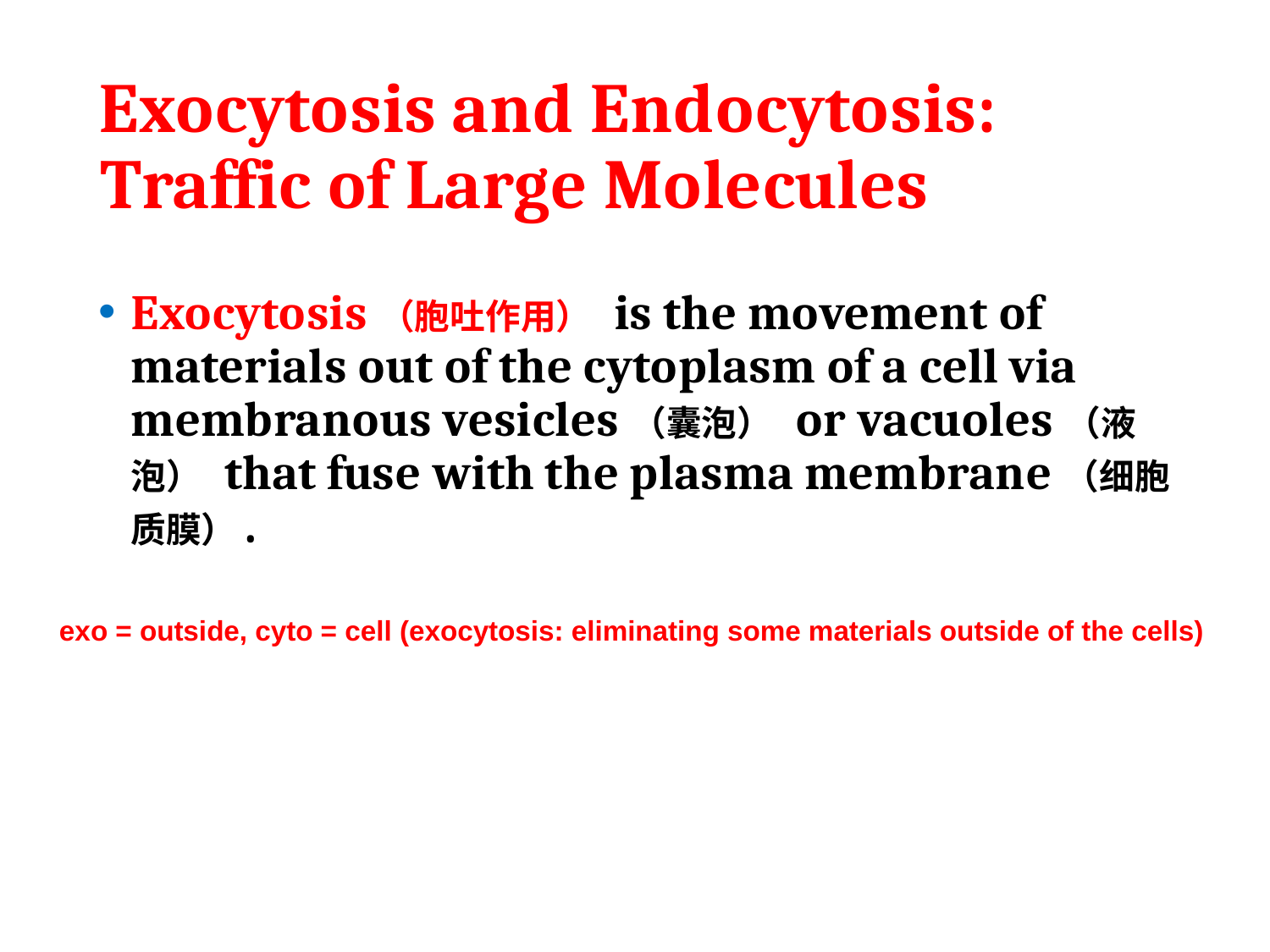

# Exocytosis and Endocytosis: Traffic of Large Molecules
Exocytosis（胞吐作用） is the movement of materials out of the cytoplasm of a cell via membranous vesicles（囊泡） or vacuoles（液泡） that fuse with the plasma membrane（细胞质膜）.
exo = outside, cyto = cell (exocytosis: eliminating some materials outside of the cells)